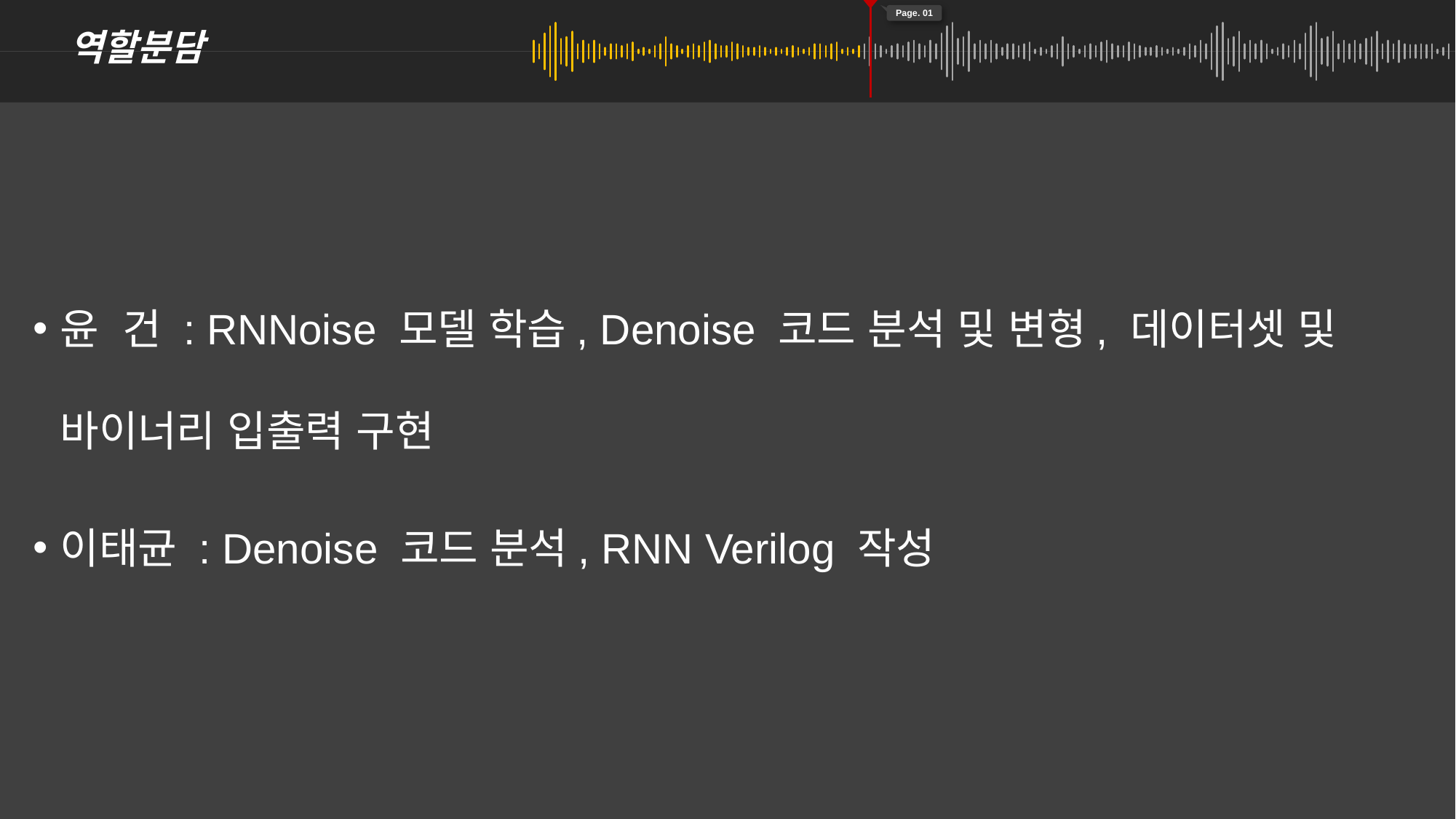

역할분담

Page. 01
윤  건 : RNNoise 모델 학습, Denoise 코드 분석 및 변형, 데이터셋 및 바이너리 입출력 구현
이태균 : Denoise 코드 분석, RNN Verilog 작성